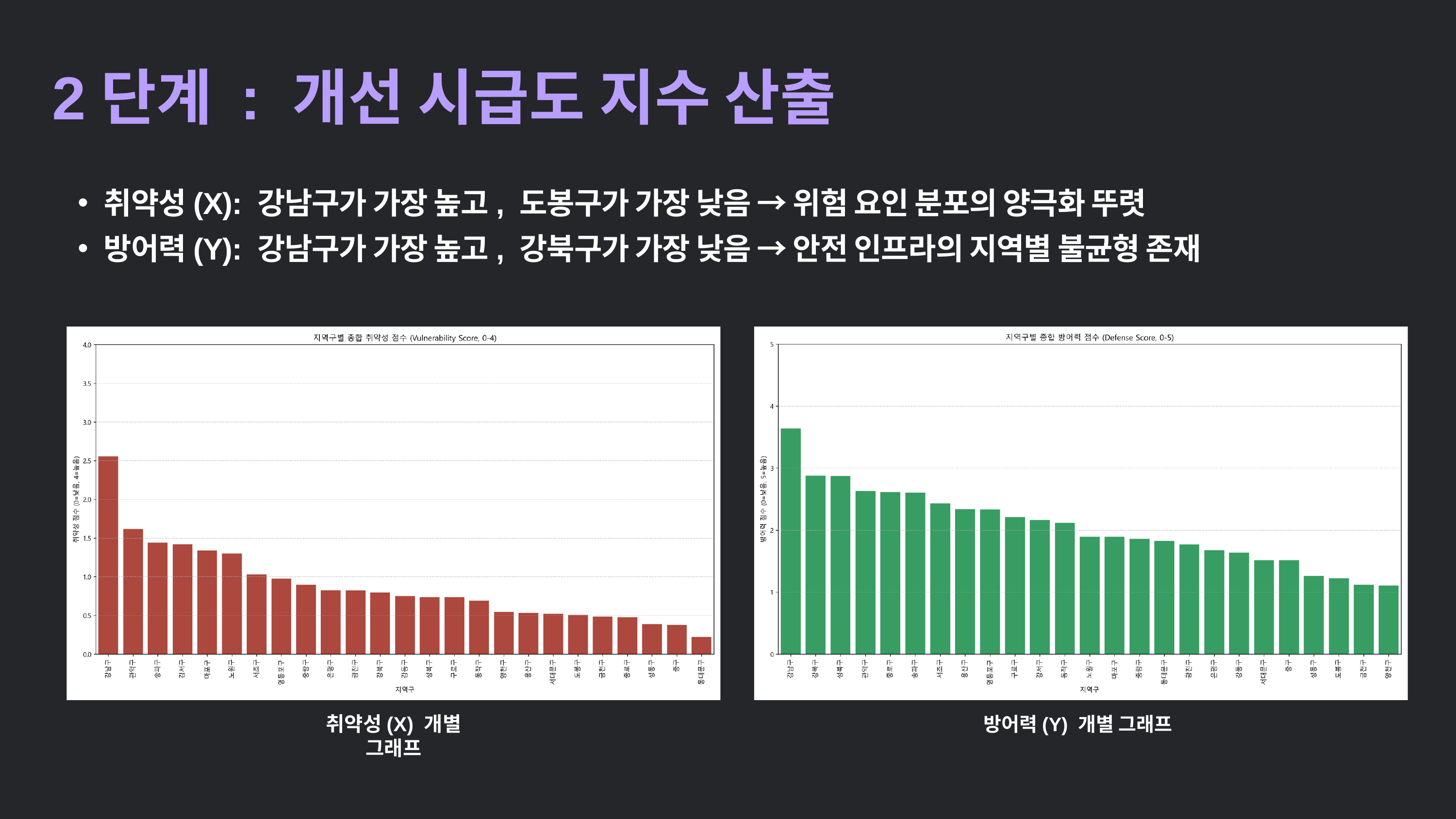

2단계 : 개선 시급도 지수 산출
취약성(X): 강남구가 가장 높고, 도봉구가 가장 낮음 → 위험 요인 분포의 양극화 뚜렷
방어력(Y): 강남구가 가장 높고, 강북구가 가장 낮음 → 안전 인프라의 지역별 불균형 존재

취약성(X) 개별 그래프
방어력(Y) 개별 그래프